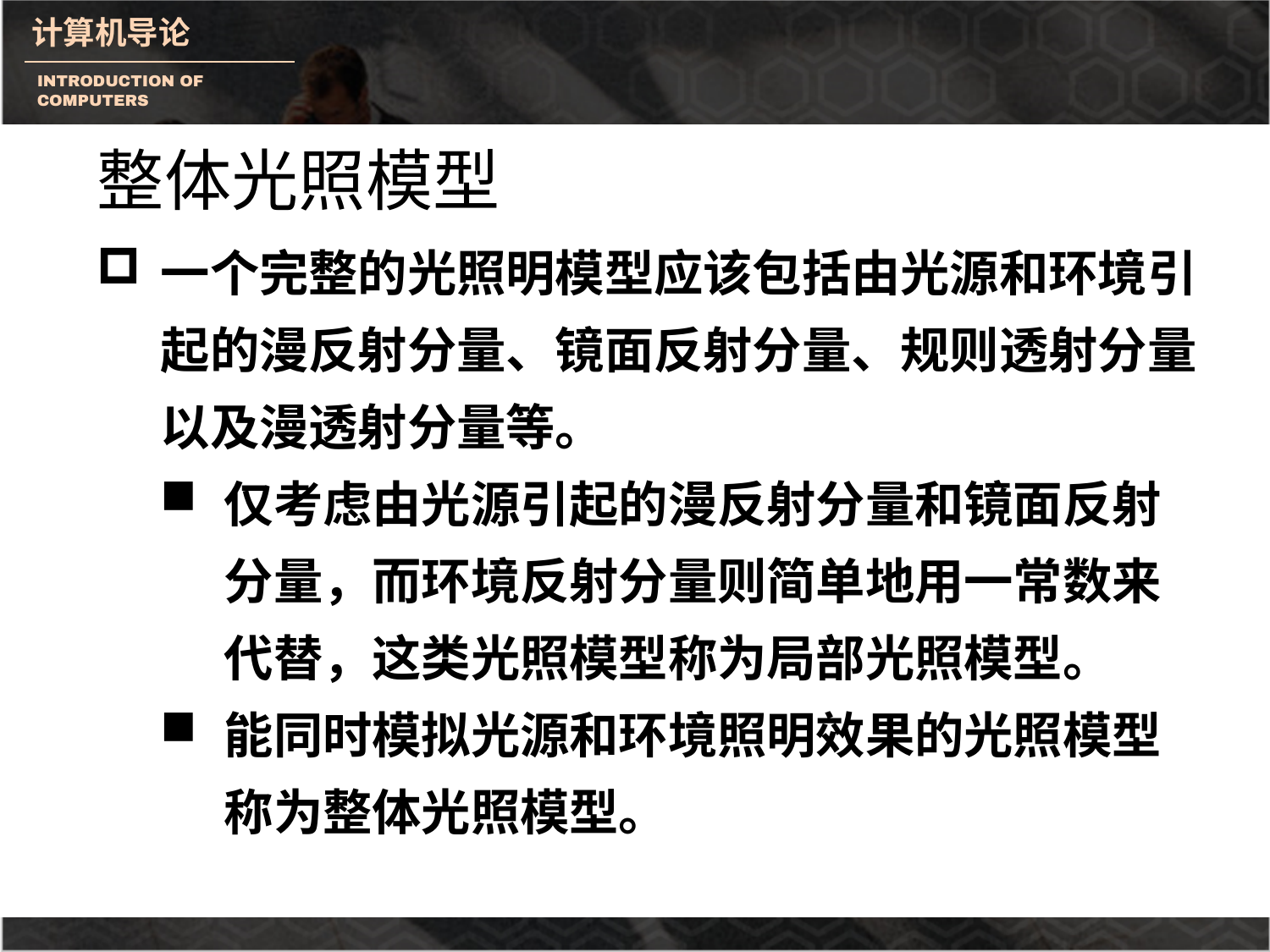

整体光照模型
一个完整的光照明模型应该包括由光源和环境引起的漫反射分量、镜面反射分量、规则透射分量以及漫透射分量等。
仅考虑由光源引起的漫反射分量和镜面反射分量，而环境反射分量则简单地用一常数来代替，这类光照模型称为局部光照模型。
能同时模拟光源和环境照明效果的光照模型称为整体光照模型。